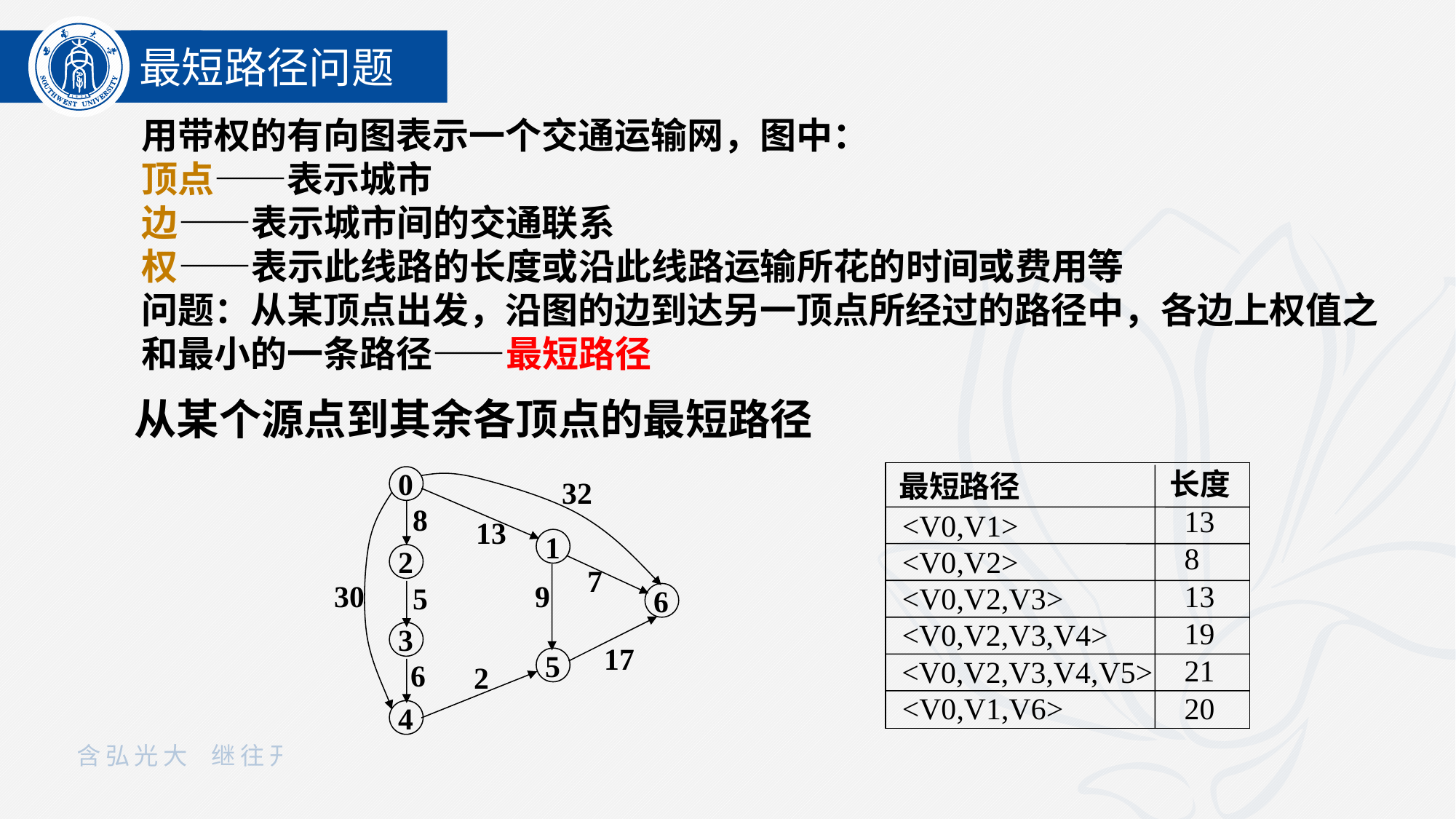

最短路径问题
用带权的有向图表示一个交通运输网，图中：
顶点——表示城市
边——表示城市间的交通联系
权——表示此线路的长度或沿此线路运输所花的时间或费用等
问题：从某顶点出发，沿图的边到达另一顶点所经过的路径中，各边上权值之和最小的一条路径——最短路径
从某个源点到其余各顶点的最短路径
长度
最短路径

0

1
2

6

3
5

4
32
8
13
7
30
9
5
17
6
2
13
<V0,V1>
8
<V0,V2>
13
<V0,V2,V3>
19
<V0,V2,V3,V4>
21
<V0,V2,V3,V4,V5>
20
<V0,V1,V6>